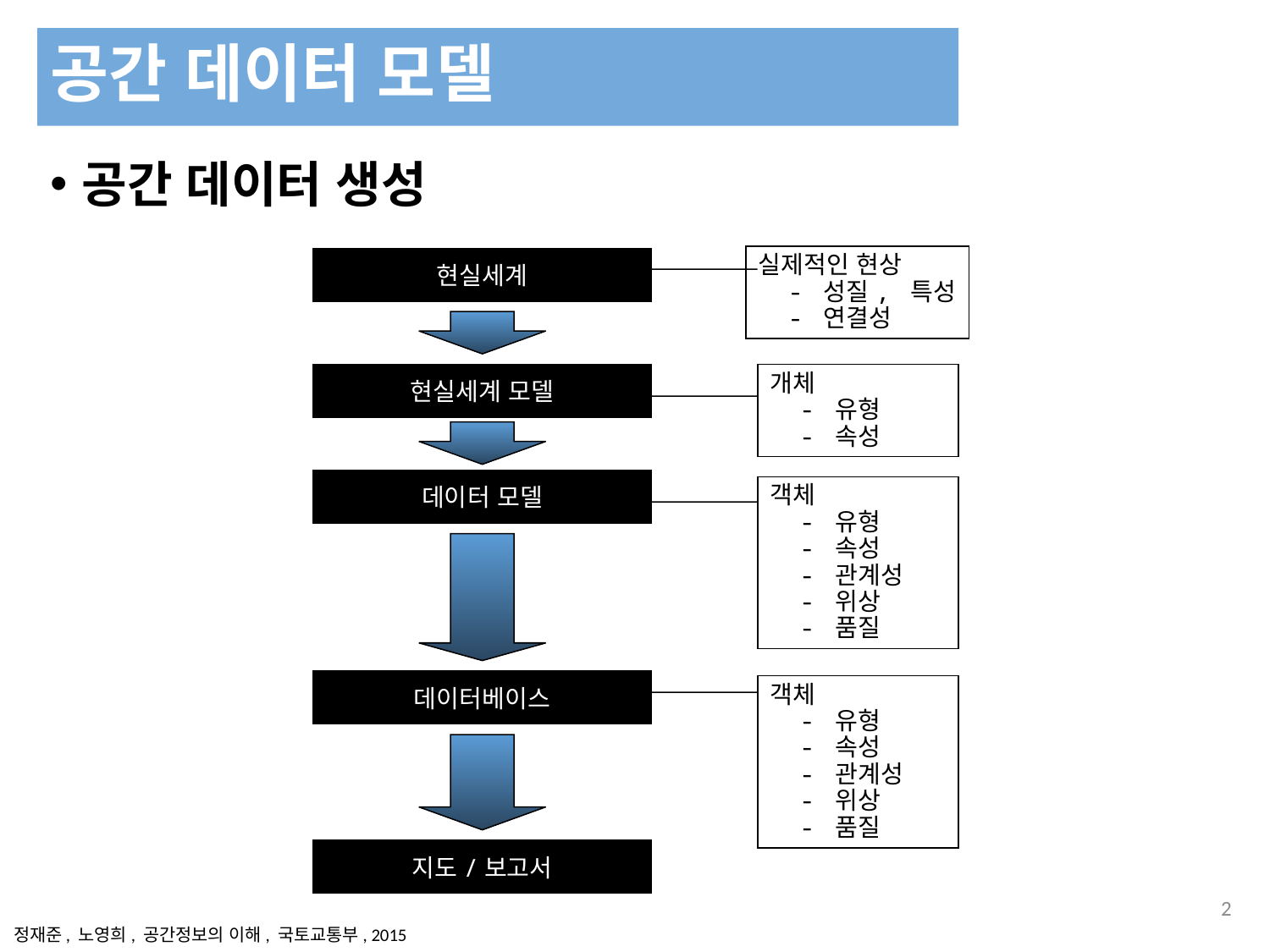

공간 데이터 모델
공간 데이터 생성
실제적인 현상
  - 성질, 특성
  - 연결성
현실세계

현실세계 모델
개체
  - 유형
  - 속성

데이터 모델
객체
  - 유형
  - 속성
  - 관계성
  - 위상
  - 품질

데이터베이스
객체
  - 유형
  - 속성
  - 관계성
  - 위상
  - 품질

지도/보고서
2
정재준, 노영희, 공간정보의 이해, 국토교통부, 2015